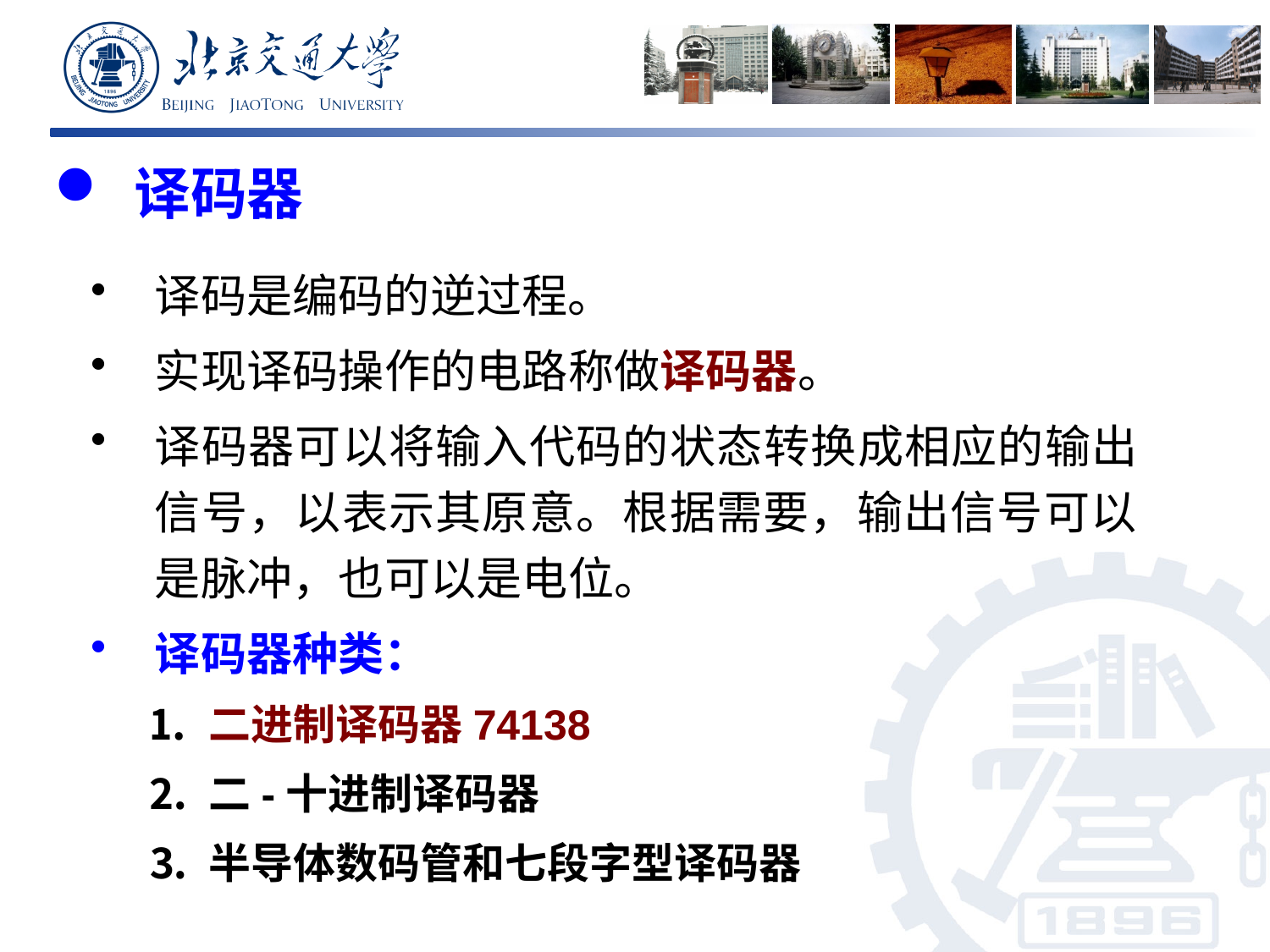

译码器
译码是编码的逆过程。
实现译码操作的电路称做译码器。
译码器可以将输入代码的状态转换成相应的输出信号，以表示其原意。根据需要，输出信号可以是脉冲，也可以是电位。
译码器种类：
⒈ 二进制译码器74138
⒉ 二-十进制译码器
⒊ 半导体数码管和七段字型译码器